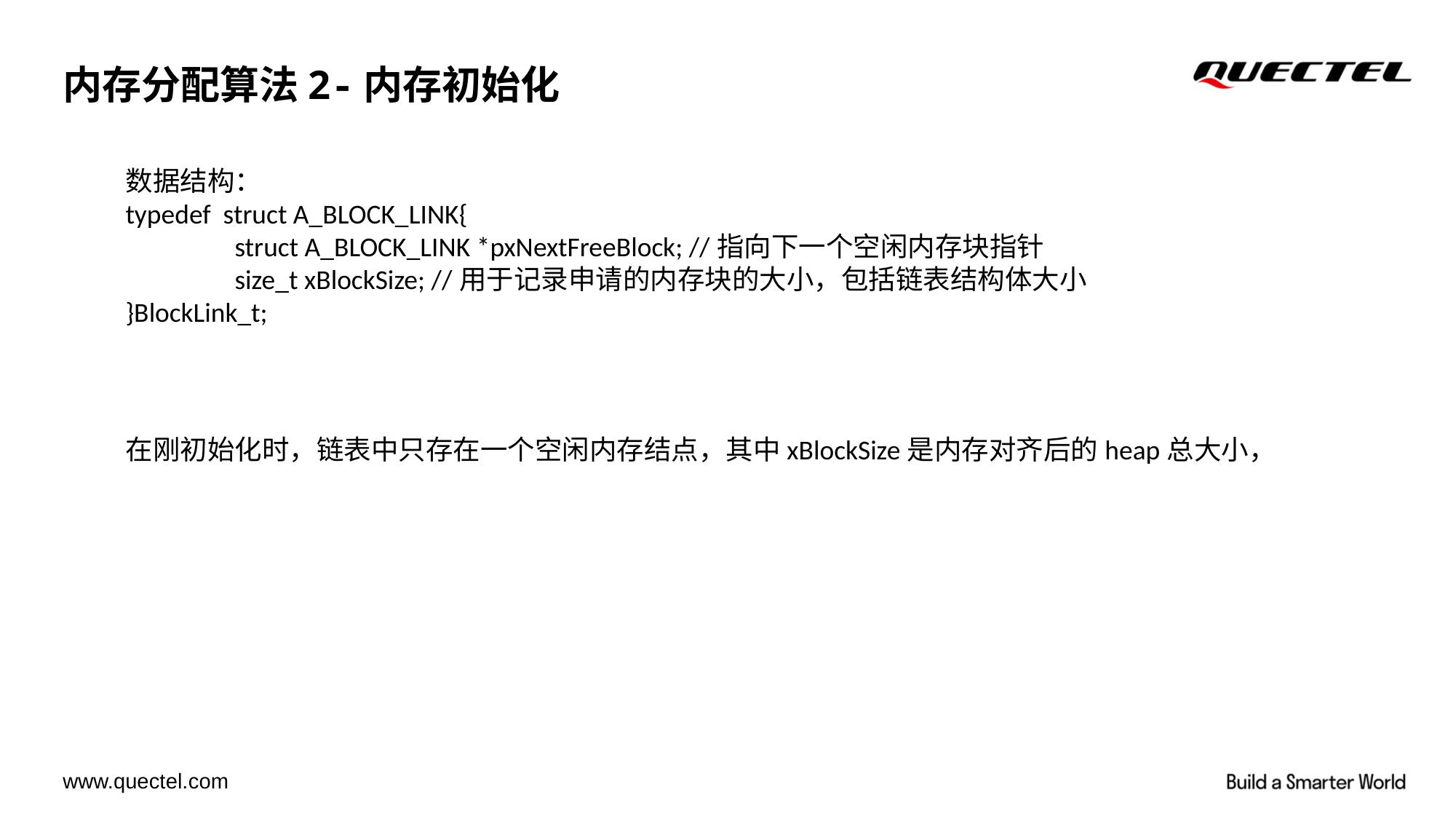

# 内存分配算法2-内存初始化
数据结构：
typedef  struct A_BLOCK_LINK{
	struct A_BLOCK_LINK *pxNextFreeBlock; //指向下一个空闲内存块指针
	size_t xBlockSize; //用于记录申请的内存块的大小，包括链表结构体大小
}BlockLink_t;

在刚初始化时，链表中只存在一个空闲内存结点，其中xBlockSize是内存对齐后的heap总大小，